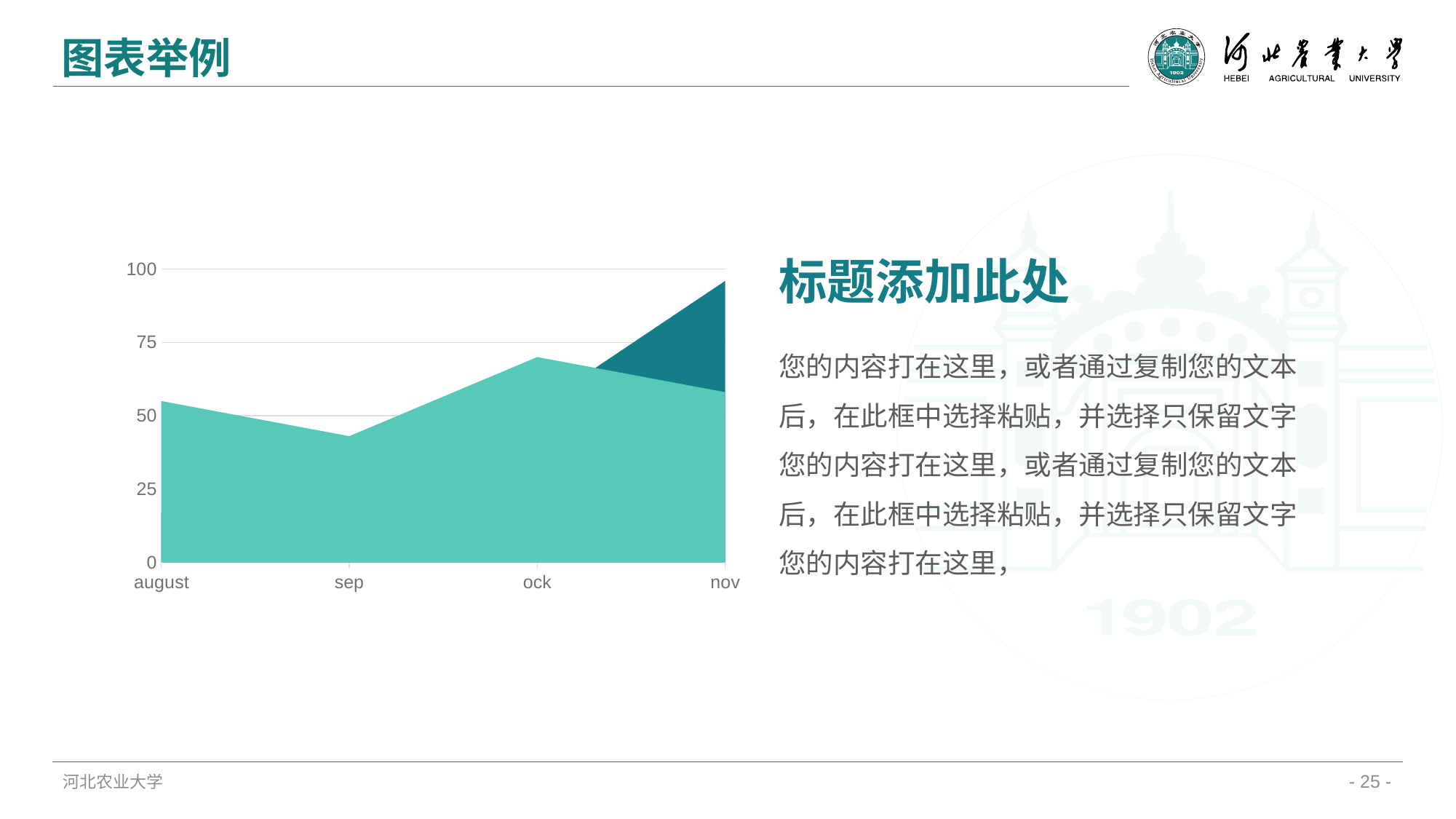

图表举例
标题添加此处
您的内容打在这里，或者通过复制您的文本后，在此框中选择粘贴，并选择只保留文字
您的内容打在这里，或者通过复制您的文本后，在此框中选择粘贴，并选择只保留文字
您的内容打在这里，

### Chart

| Category | Region 2 | Region 1 |
|---|---|---|
| august | 55.0 | 17.0 |
| sep | 43.0 | 26.0 |
| ock | 70.0 | 53.0 |
| nov | 58.0 | 96.0 |
河北农业大学
- 25 -